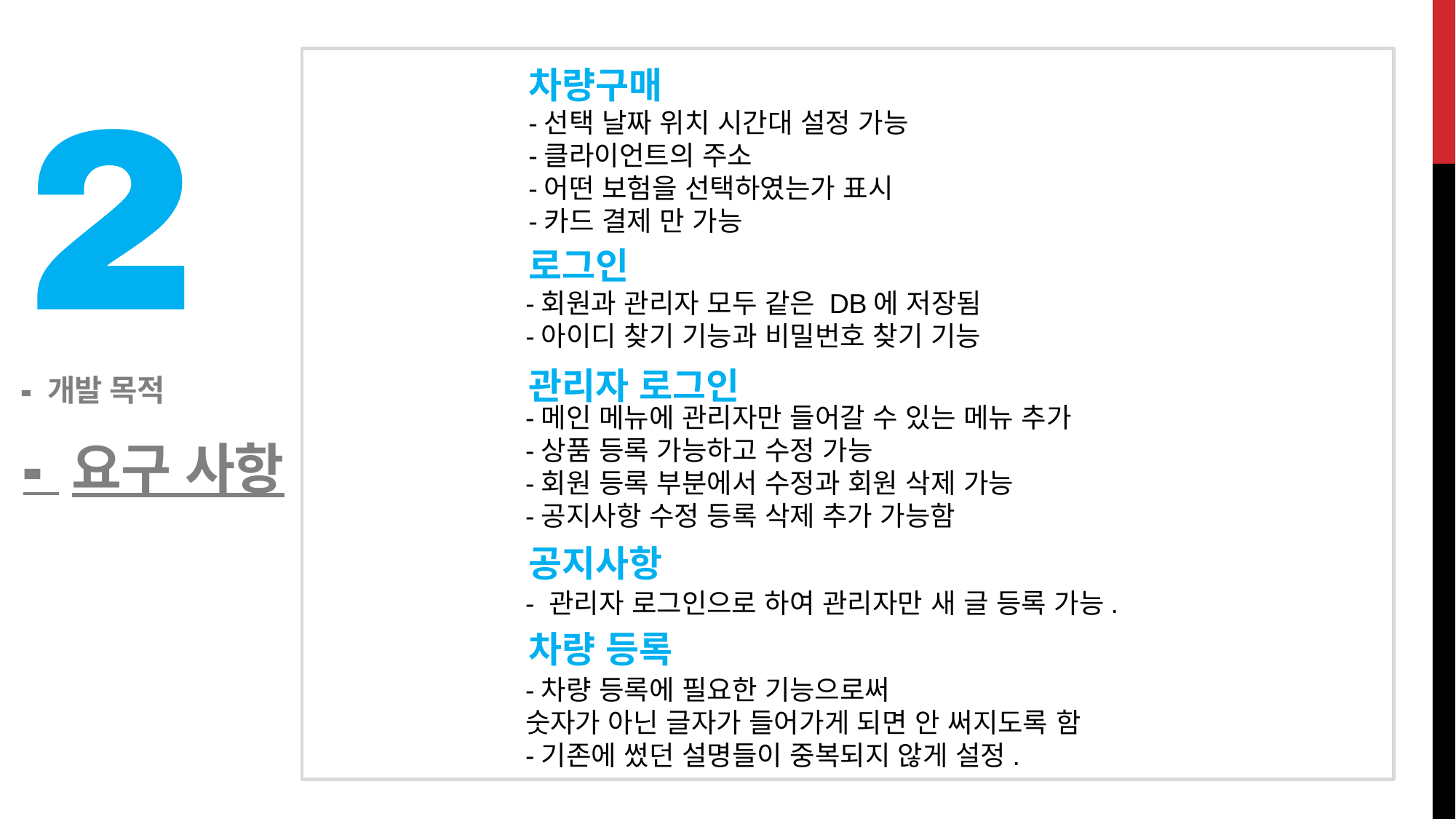

차량구매
# 2
-선택 날짜 위치 시간대 설정 가능
-클라이언트의 주소
-어떤 보험을 선택하였는가 표시
-카드 결제 만 가능
로그인
-회원과 관리자 모두 같은 DB에 저장됨
-아이디 찾기 기능과 비밀번호 찾기 기능
관리자 로그인
- 개발 목적
-메인 메뉴에 관리자만 들어갈 수 있는 메뉴 추가
-상품 등록 가능하고 수정 가능
-회원 등록 부분에서 수정과 회원 삭제 가능
-공지사항 수정 등록 삭제 추가 가능함
- 요구 사항
공지사항
- 관리자 로그인으로 하여 관리자만 새 글 등록 가능.
차량 등록
-차량 등록에 필요한 기능으로써
숫자가 아닌 글자가 들어가게 되면 안 써지도록 함
-기존에 썼던 설명들이 중복되지 않게 설정.